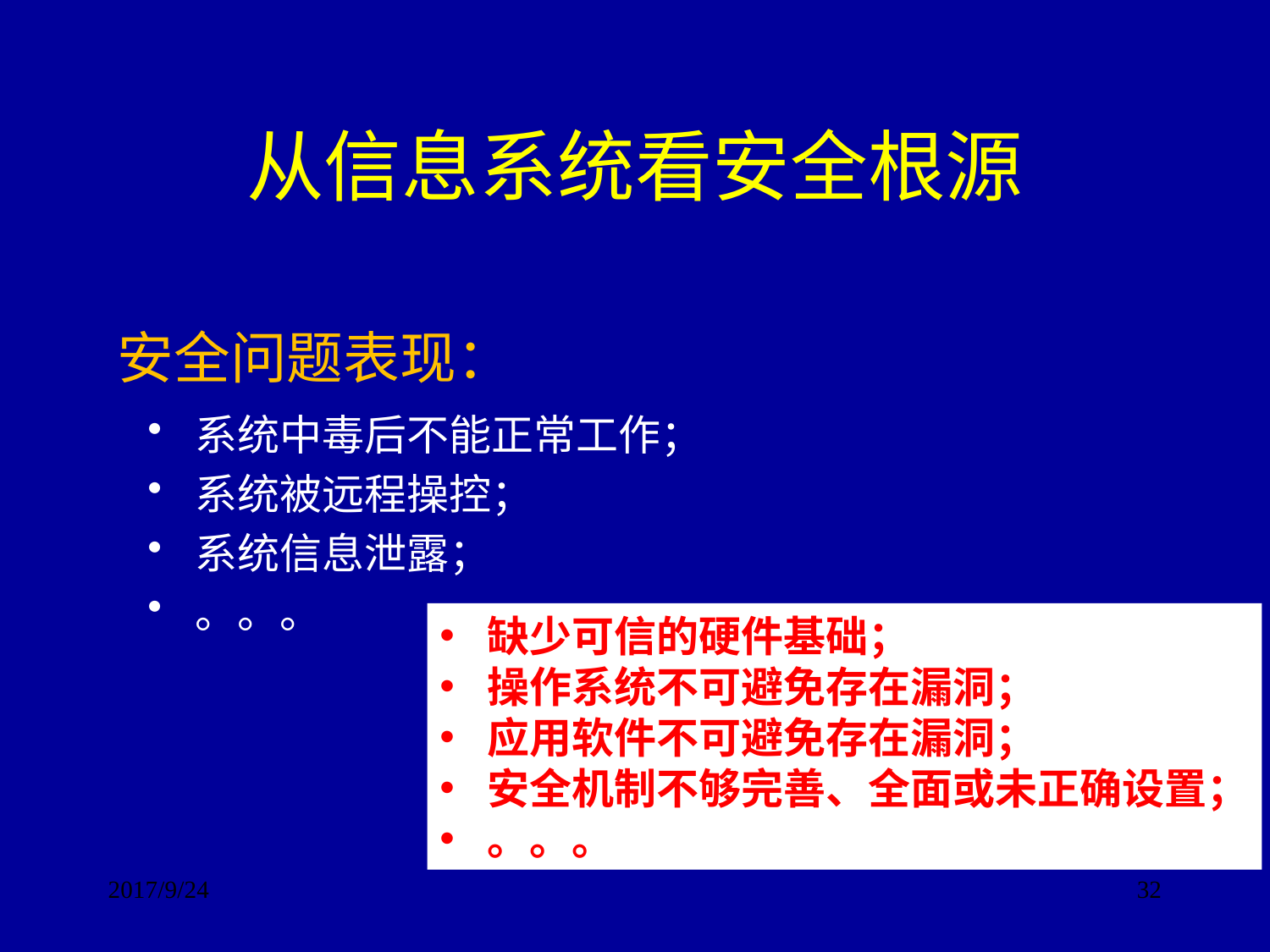

# 从信息系统看安全根源
安全问题表现：
系统中毒后不能正常工作；
系统被远程操控；
系统信息泄露；
。。。
缺少可信的硬件基础；
操作系统不可避免存在漏洞；
应用软件不可避免存在漏洞；
安全机制不够完善、全面或未正确设置；
。。。
2017/9/24
32